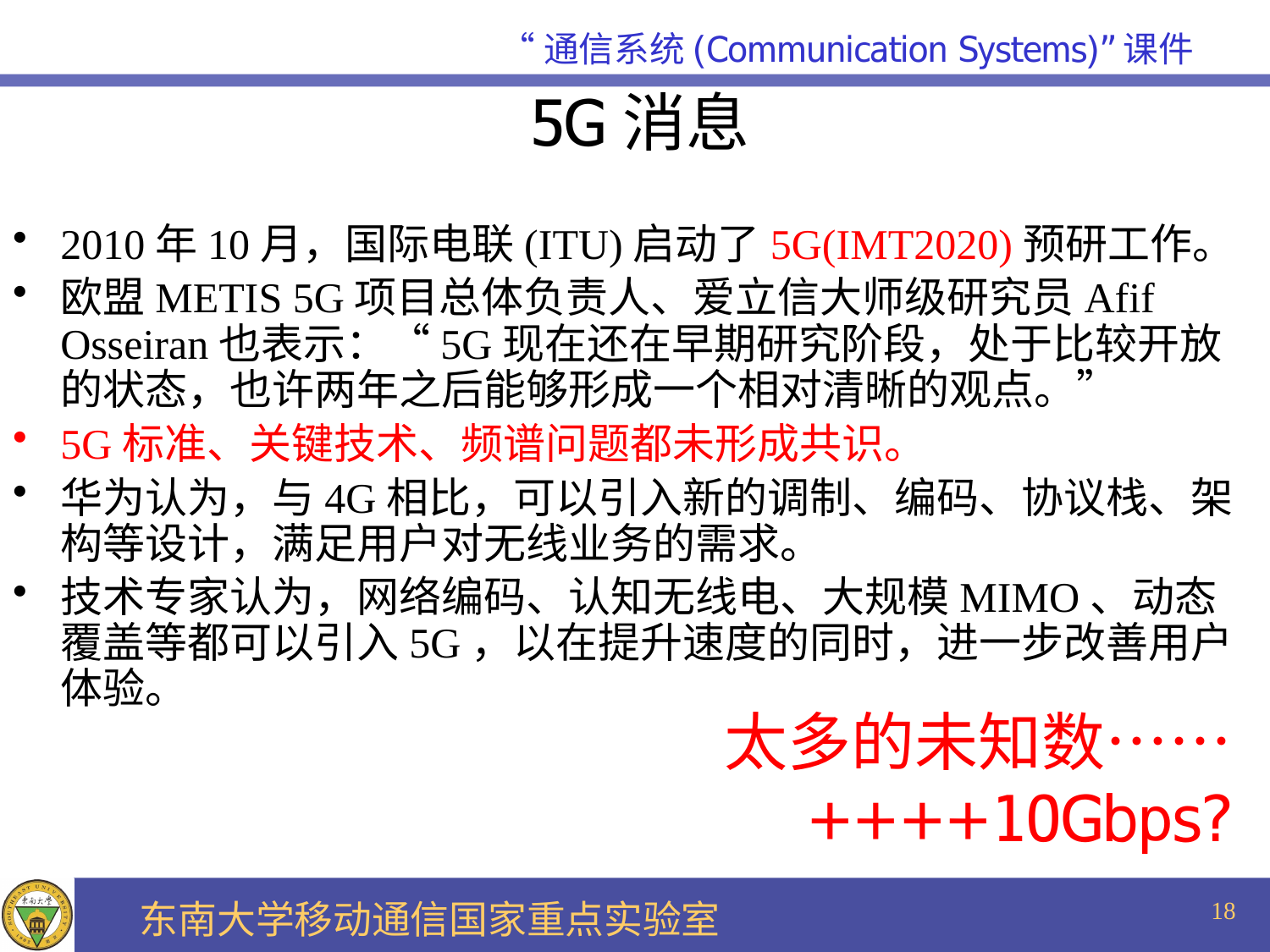

5G消息
2010年10月，国际电联(ITU)启动了5G(IMT2020)预研工作。
欧盟METIS 5G项目总体负责人、爱立信大师级研究员Afif Osseiran也表示：“5G现在还在早期研究阶段，处于比较开放的状态，也许两年之后能够形成一个相对清晰的观点。”
5G标准、关键技术、频谱问题都未形成共识。
华为认为，与4G相比，可以引入新的调制、编码、协议栈、架构等设计，满足用户对无线业务的需求。
技术专家认为，网络编码、认知无线电、大规模MIMO、动态覆盖等都可以引入5G，以在提升速度的同时，进一步改善用户体验。
太多的未知数……
++++10Gbps?
18